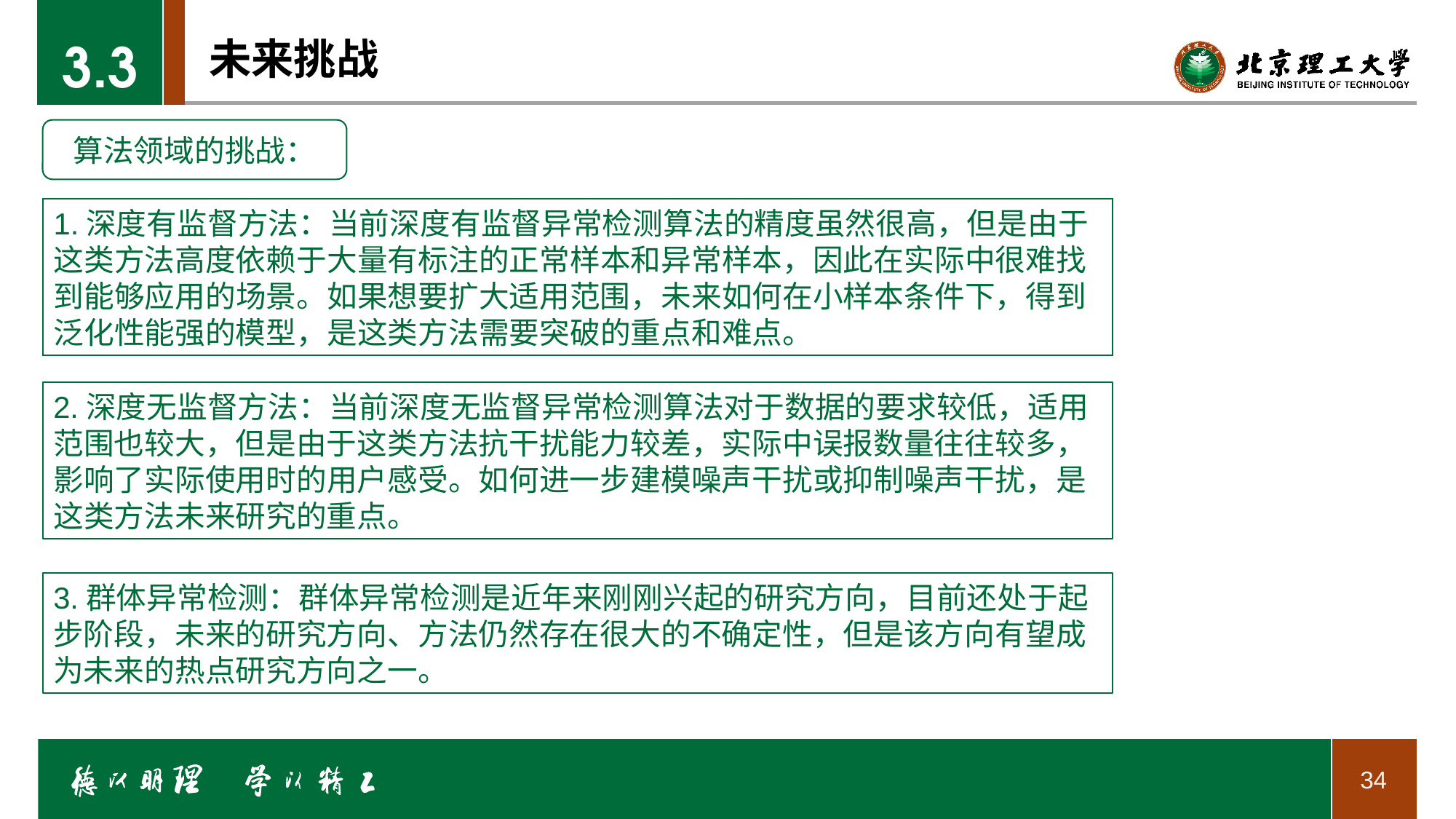

# 未来挑战
3.3
算法领域的挑战：
1.深度有监督方法：当前深度有监督异常检测算法的精度虽然很高，但是由于这类方法高度依赖于大量有标注的正常样本和异常样本，因此在实际中很难找到能够应用的场景。如果想要扩大适用范围，未来如何在小样本条件下，得到泛化性能强的模型，是这类方法需要突破的重点和难点。
2.深度无监督方法：当前深度无监督异常检测算法对于数据的要求较低，适用范围也较大，但是由于这类方法抗干扰能力较差，实际中误报数量往往较多，影响了实际使用时的用户感受。如何进一步建模噪声干扰或抑制噪声干扰，是这类方法未来研究的重点。
3.群体异常检测：群体异常检测是近年来刚刚兴起的研究方向，目前还处于起步阶段，未来的研究方向、方法仍然存在很大的不确定性，但是该方向有望成为未来的热点研究方向之一。